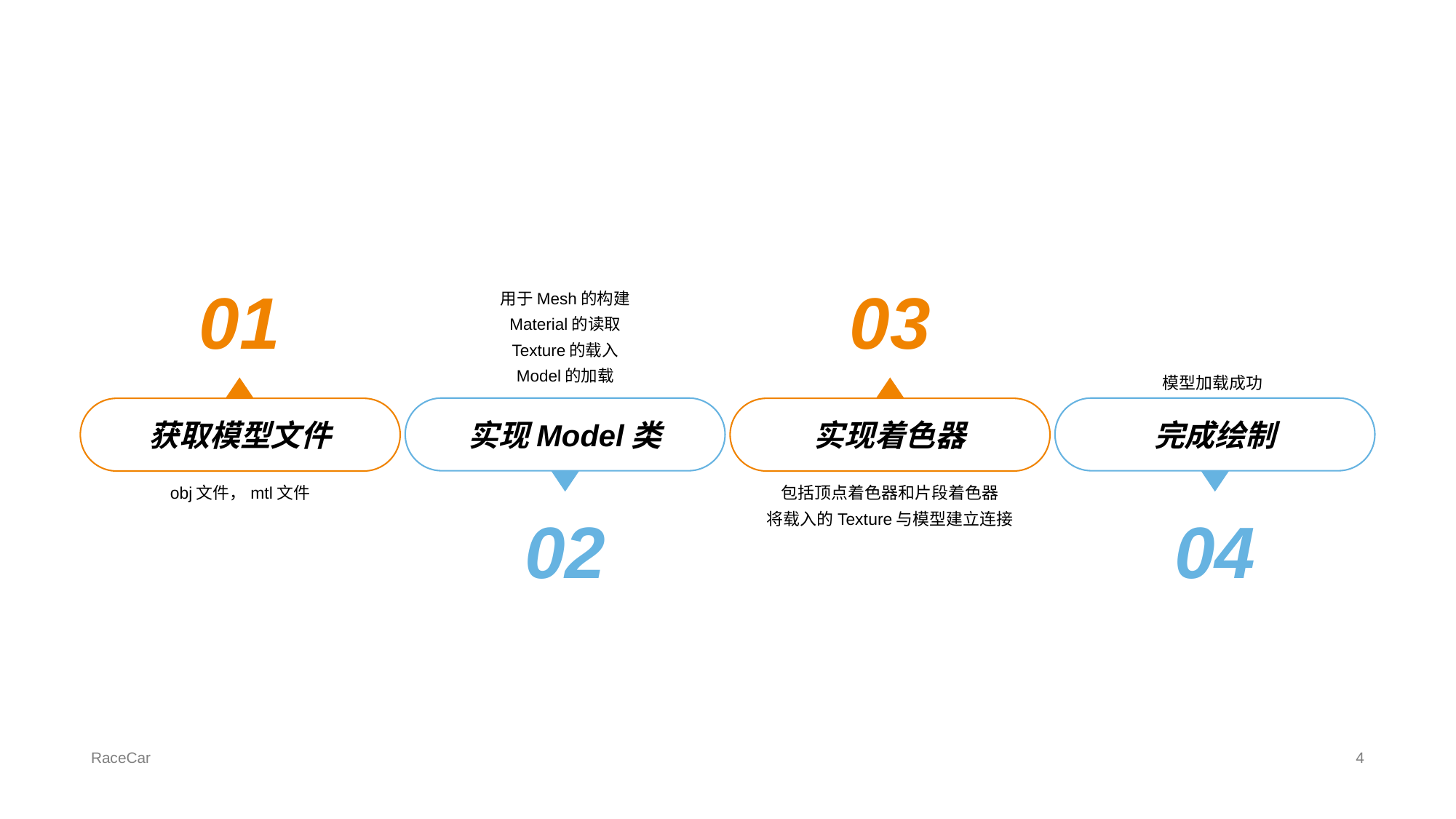

01

获取模型文件
obj文件，mtl文件
03

实现着色器
包括顶点着色器和片段着色器
将载入的Texture与模型建立连接
用于Mesh的构建
Material的读取
Texture的载入
Model的加载
实现Model类

02
模型加载成功
完成绘制

04
RaceCar
4